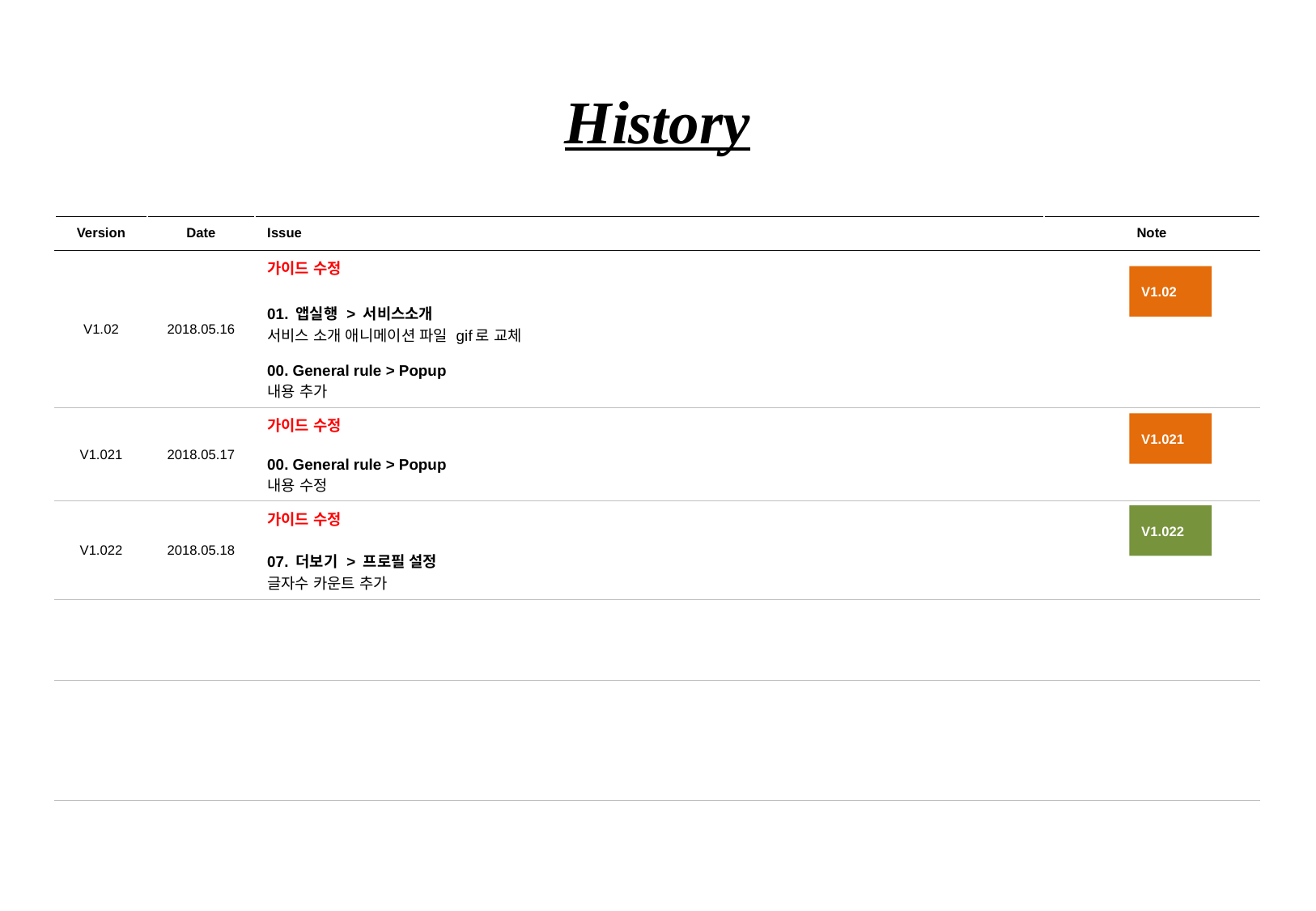

History
| Version | Date | Issue | Note |
| --- | --- | --- | --- |
| V1.02 | 2018.05.16 | 가이드 수정 01. 앱실행 > 서비스소개 서비스 소개 애니메이션 파일 gif로 교체 00. General rule > Popup 내용 추가 |  |
| V1.021 | 2018.05.17 | 가이드 수정 00. General rule > Popup 내용 수정 |  |
| V1.022 | 2018.05.18 | 가이드 수정 07. 더보기 > 프로필 설정 글자수 카운트 추가 |  |
|  |  |  |  |
|  |  |  |  |
V1.02
V1.021
V1.022